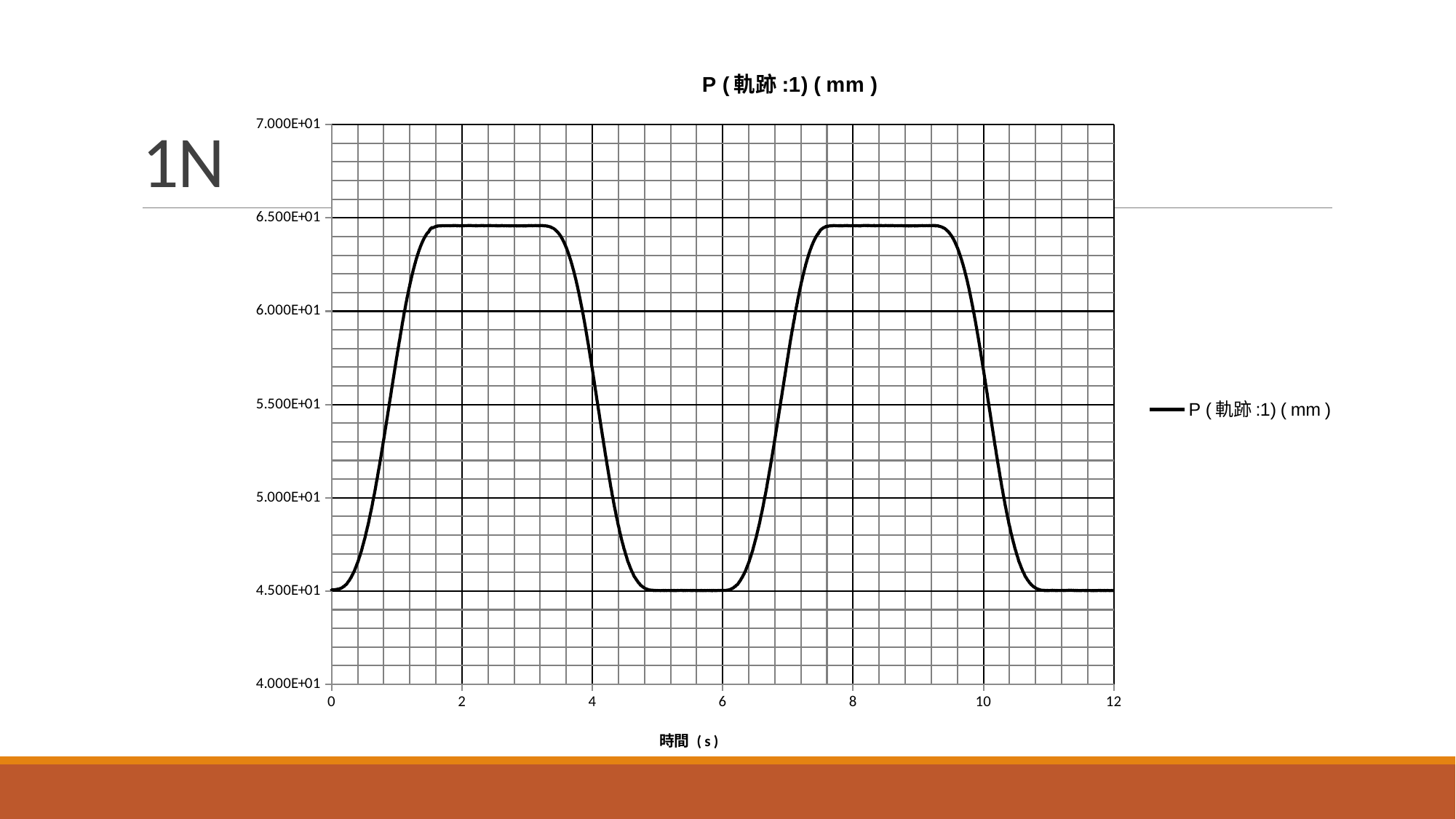

# 1N

### Chart:

| Category | P (軌跡:1) ( mm ) |
|---|---|